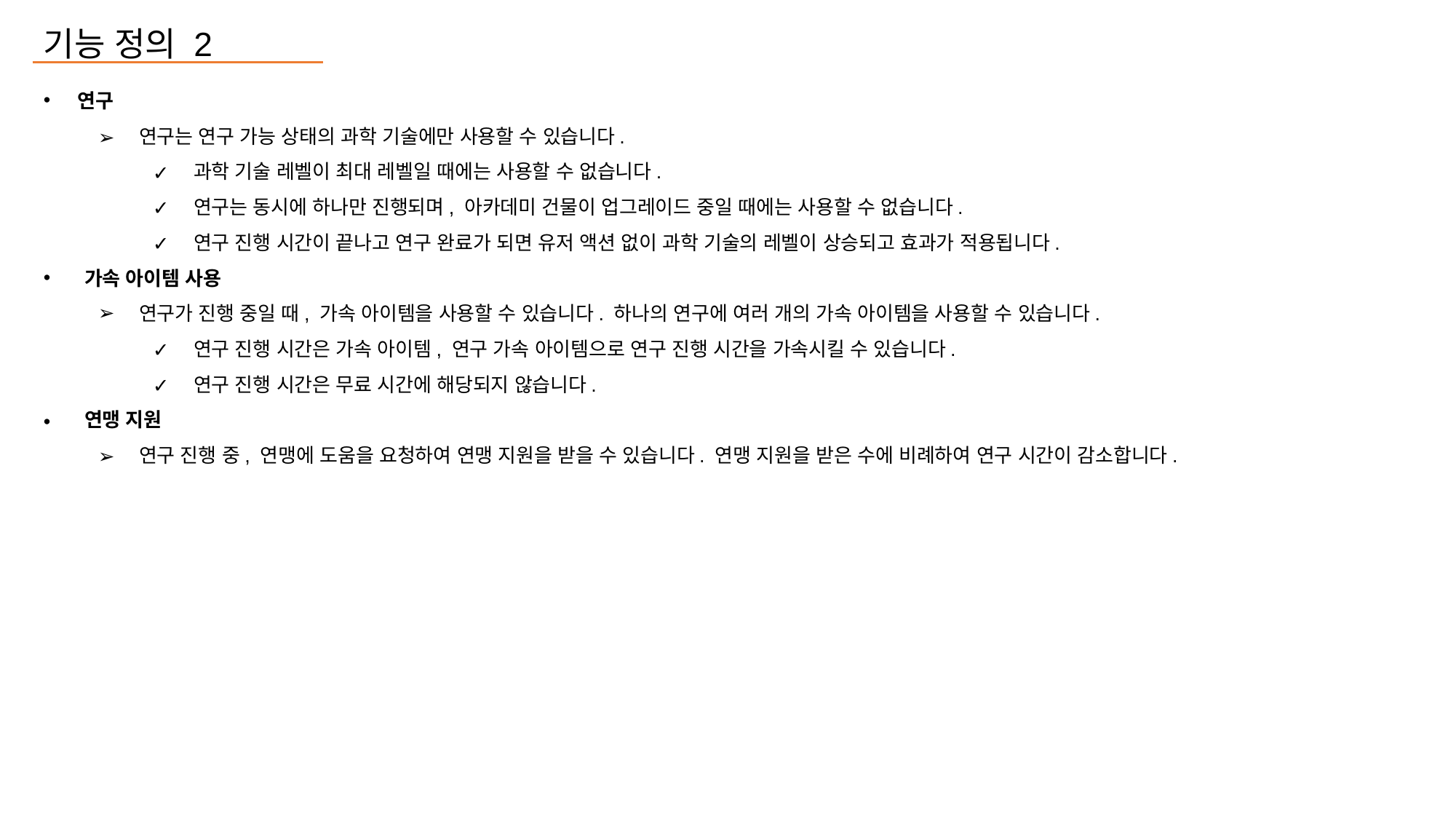

기능 정의 2
연구
연구는 연구 가능 상태의 과학 기술에만 사용할 수 있습니다.
과학 기술 레벨이 최대 레벨일 때에는 사용할 수 없습니다.
연구는 동시에 하나만 진행되며, 아카데미 건물이 업그레이드 중일 때에는 사용할 수 없습니다.
연구 진행 시간이 끝나고 연구 완료가 되면 유저 액션 없이 과학 기술의 레벨이 상승되고 효과가 적용됩니다.
가속 아이템 사용
연구가 진행 중일 때, 가속 아이템을 사용할 수 있습니다. 하나의 연구에 여러 개의 가속 아이템을 사용할 수 있습니다.
연구 진행 시간은 가속 아이템, 연구 가속 아이템으로 연구 진행 시간을 가속시킬 수 있습니다.
연구 진행 시간은 무료 시간에 해당되지 않습니다.
연맹 지원
연구 진행 중, 연맹에 도움을 요청하여 연맹 지원을 받을 수 있습니다. 연맹 지원을 받은 수에 비례하여 연구 시간이 감소합니다.